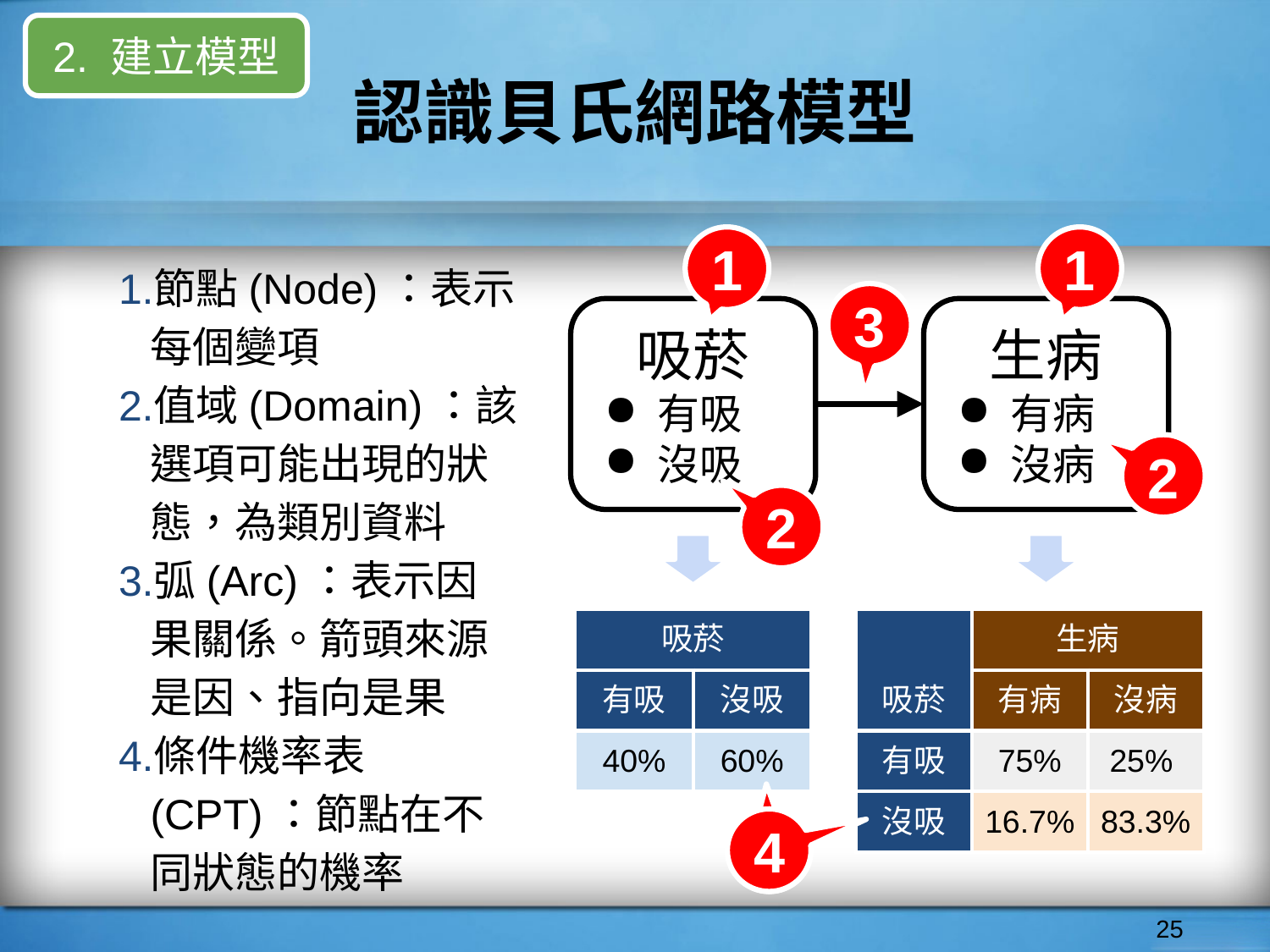

2. 建立模型
# 認識貝氏網路模型
1
1
節點(Node)：表示每個變項
值域(Domain)：該選項可能出現的狀態，為類別資料
弧(Arc)：表示因果關係。箭頭來源是因、指向是果
條件機率表(CPT)：節點在不同狀態的機率
3
吸菸
有吸
沒吸
生病
有病
沒病
2
2

| 吸菸 |  |
| --- | --- |
| 有吸 | 沒吸 |
| 40% | 60% |
| 吸菸 | 生病 |  |
| --- | --- | --- |
|  | 有病 | 沒病 |
| 有吸 | 75% | 25% |
| 沒吸 | 16.7% | 83.3% |
4
4
25